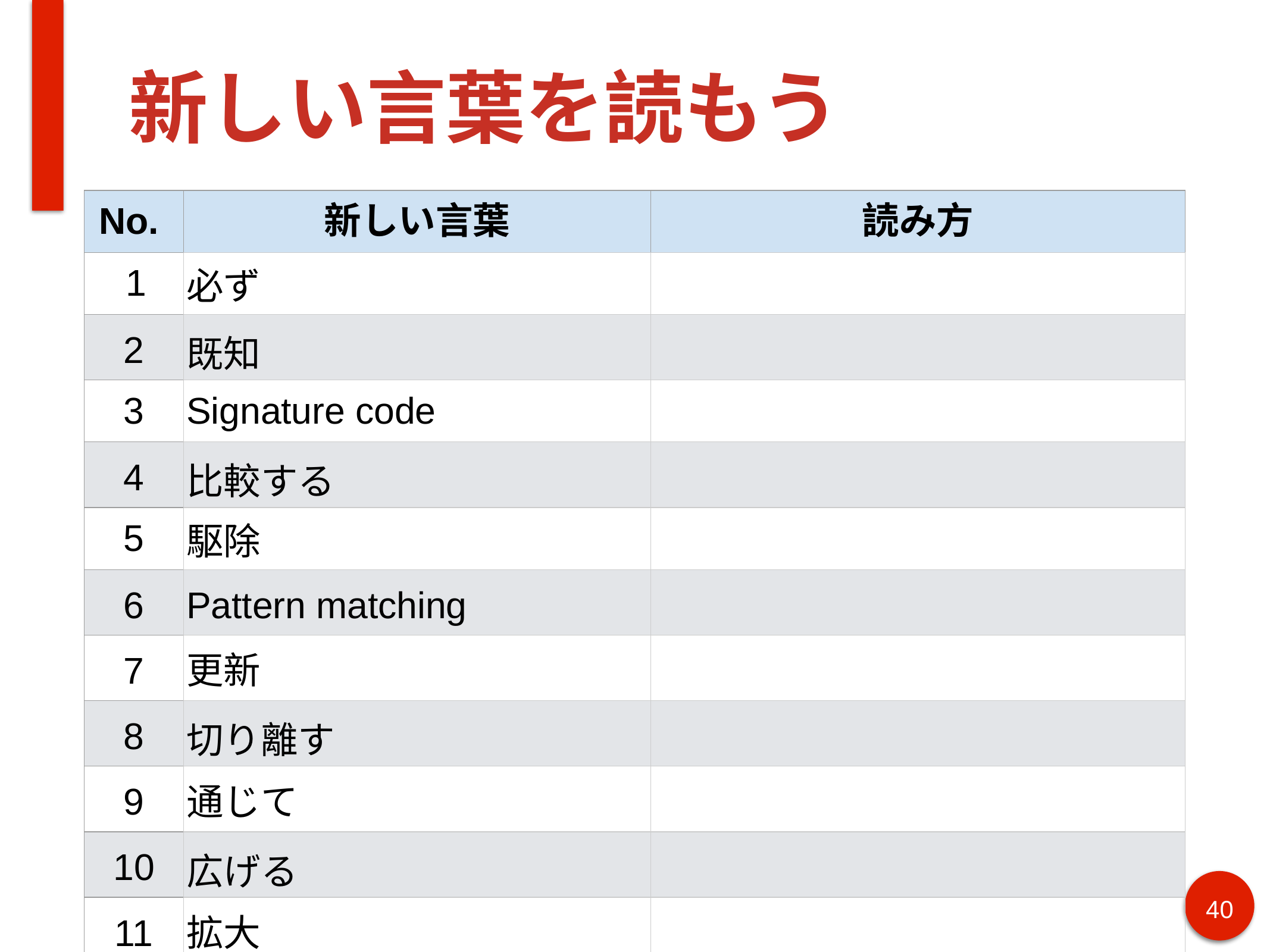

# 新しい言葉を読もう
| No. | 新しい言葉 | 読み方 |
| --- | --- | --- |
| 1 | 必ず |  |
| 2 | 既知 |  |
| 3 | Signature code |  |
| 4 | 比較する |  |
| 5 | 駆除 |  |
| 6 | Pattern matching |  |
| 7 | 更新 |  |
| 8 | 切り離す |  |
| 9 | 通じて |  |
| 10 | 広げる |  |
| 11 | 拡大 |  |
40